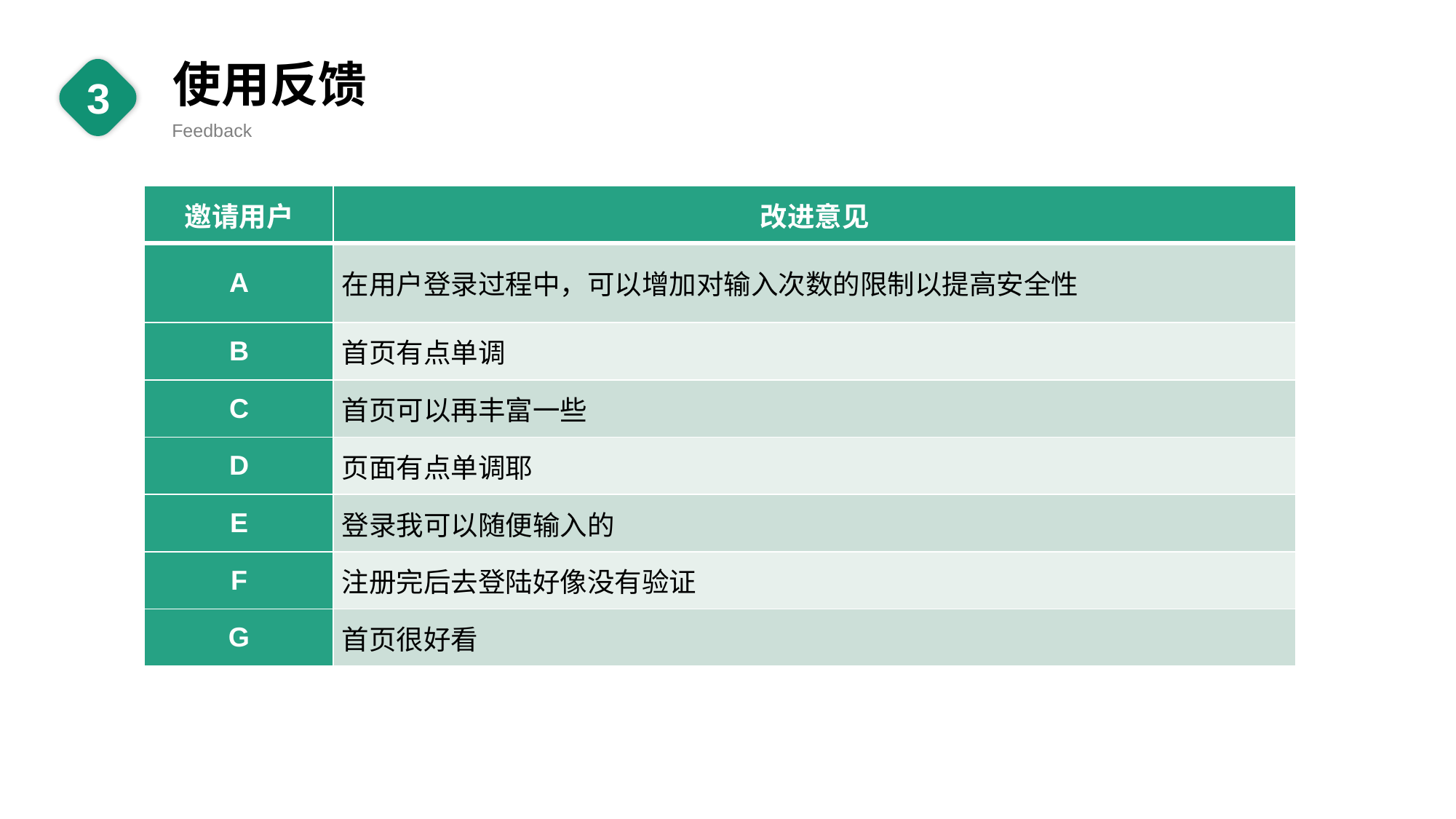

使用反馈
Feedback

3
| 邀请用户 | 改进意见 |
| --- | --- |
| A | 在用户登录过程中，可以增加对输入次数的限制以提高安全性 |
| B | 首页有点单调 |
| C | 首页可以再丰富一些 |
| D | 页面有点单调耶 |
| E | 登录我可以随便输入的 |
| F | 注册完后去登陆好像没有验证 |
| G | 首页很好看 |